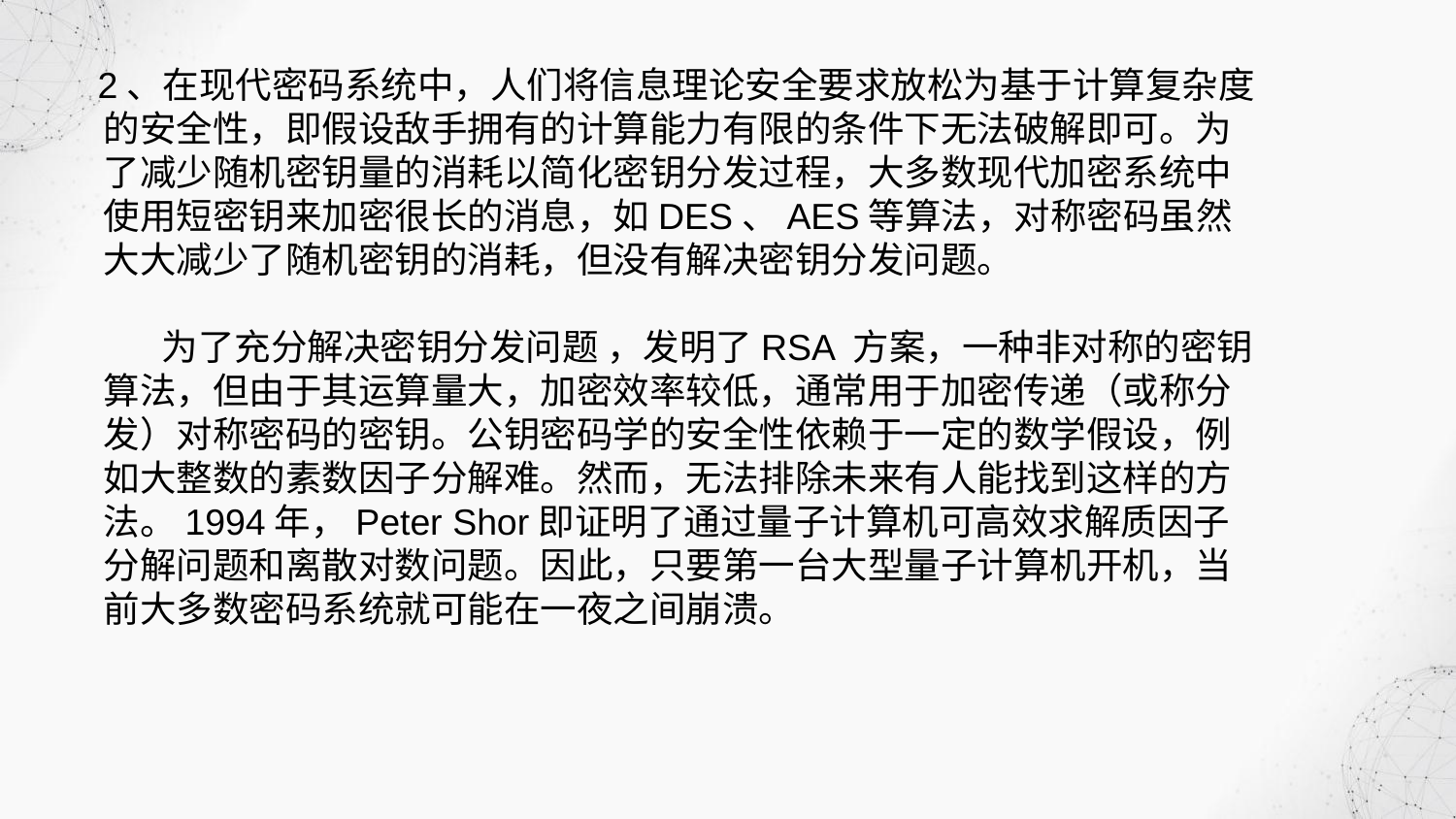

2、在现代密码系统中，人们将信息理论安全要求放松为基于计算复杂度的安全性，即假设敌手拥有的计算能力有限的条件下无法破解即可。为了减少随机密钥量的消耗以简化密钥分发过程，大多数现代加密系统中使用短密钥来加密很长的消息，如DES、AES等算法，对称密码虽然大大减少了随机密钥的消耗，但没有解决密钥分发问题。

	      为了充分解决密钥分发问题 ，发明了RSA 方案，一种非对称的密钥算法，但由于其运算量大，加密效率较低，通常用于加密传递（或称分发）对称密码的密钥。公钥密码学的安全性依赖于一定的数学假设，例如大整数的素数因子分解难。然而，无法排除未来有人能找到这样的方法。1994年，Peter Shor即证明了通过量子计算机可高效求解质因子分解问题和离散对数问题。因此，只要第一台大型量子计算机开机，当前大多数密码系统就可能在一夜之间崩溃。